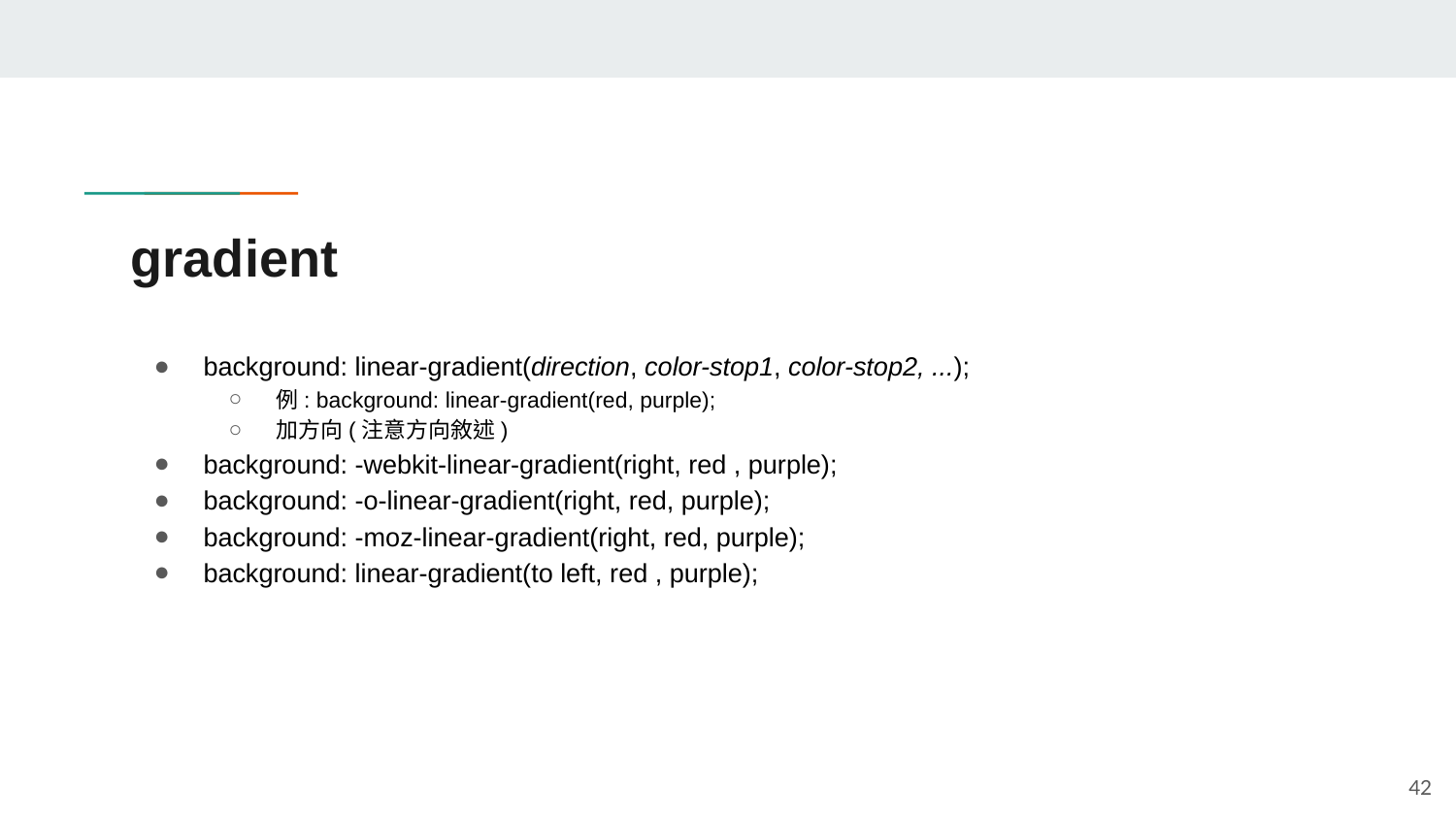

# gradient
background: linear-gradient(direction, color-stop1, color-stop2, ...);
例: background: linear-gradient(red, purple);
加方向(注意方向敘述)
background: -webkit-linear-gradient(right, red , purple);
background: -o-linear-gradient(right, red, purple);
background: -moz-linear-gradient(right, red, purple);
background: linear-gradient(to left, red , purple);

42